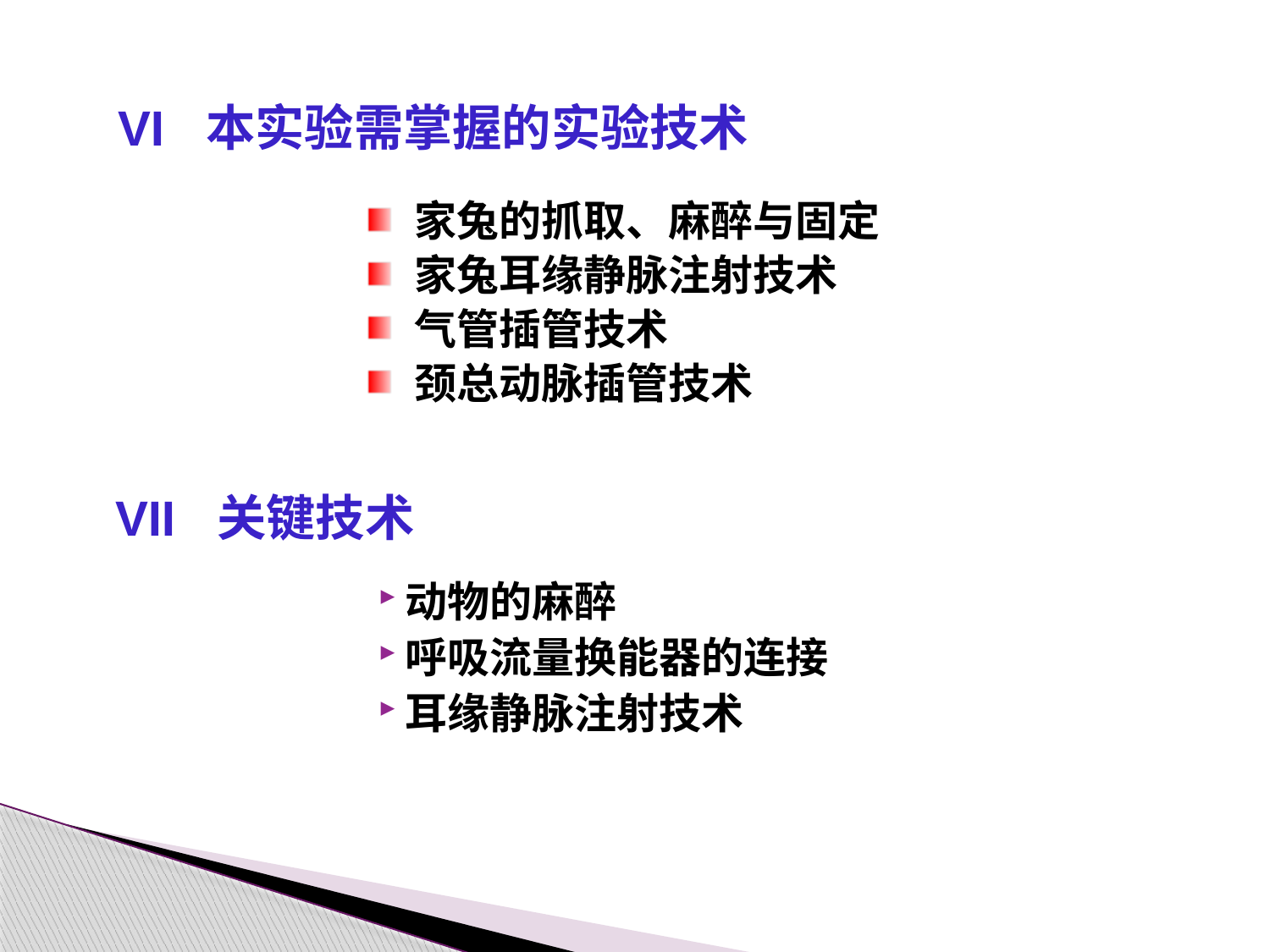

VI 本实验需掌握的实验技术
家兔的抓取、麻醉与固定
家兔耳缘静脉注射技术
气管插管技术
颈总动脉插管技术
VII 关键技术
动物的麻醉
呼吸流量换能器的连接
耳缘静脉注射技术